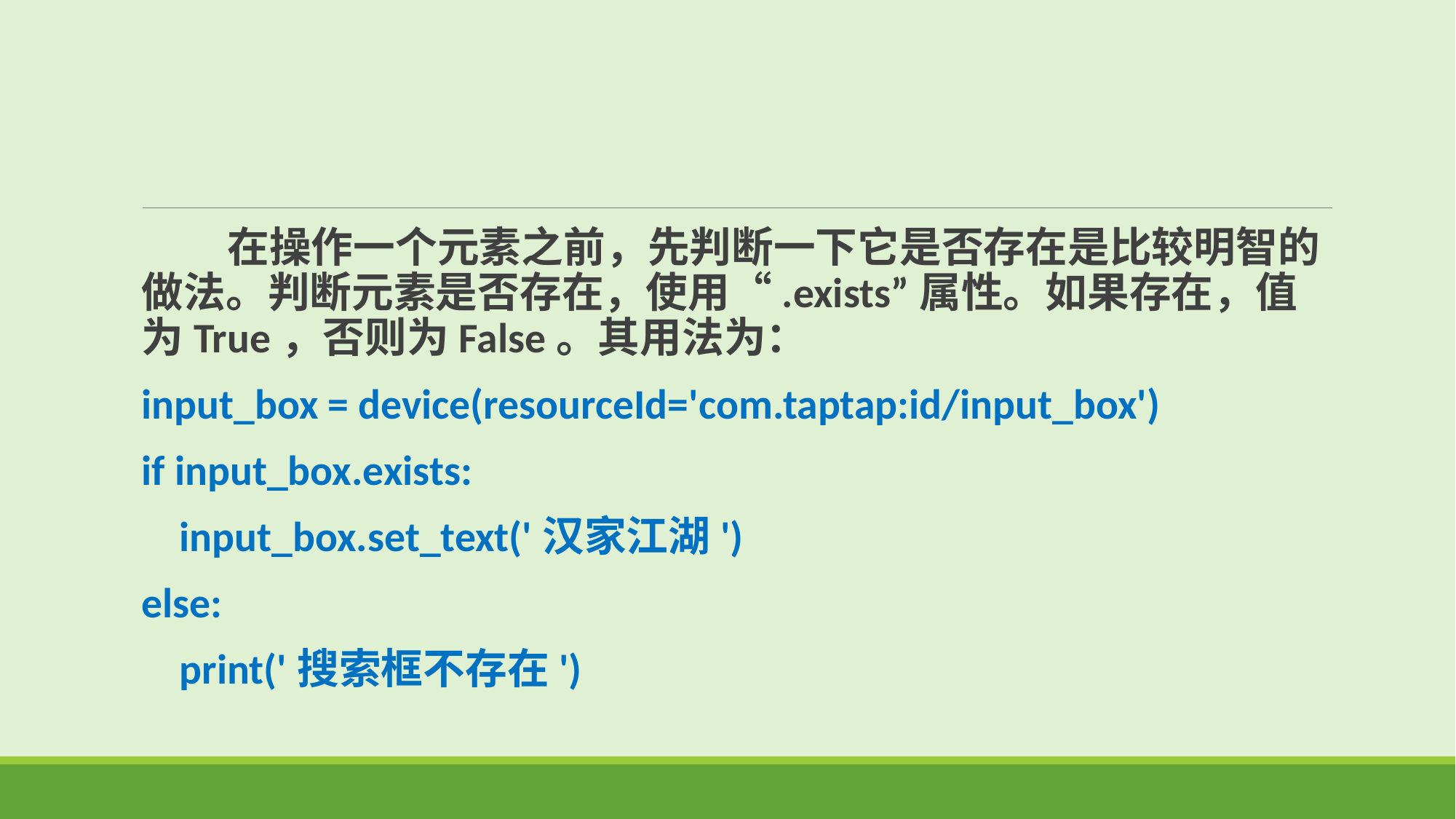

在操作一个元素之前，先判断一下它是否存在是比较明智的做法。判断元素是否存在，使用“.exists”属性。如果存在，值为True，否则为False。其用法为：
input_box = device(resourceId='com.taptap:id/input_box')
if input_box.exists:
    input_box.set_text('汉家江湖')
else:
    print('搜索框不存在')